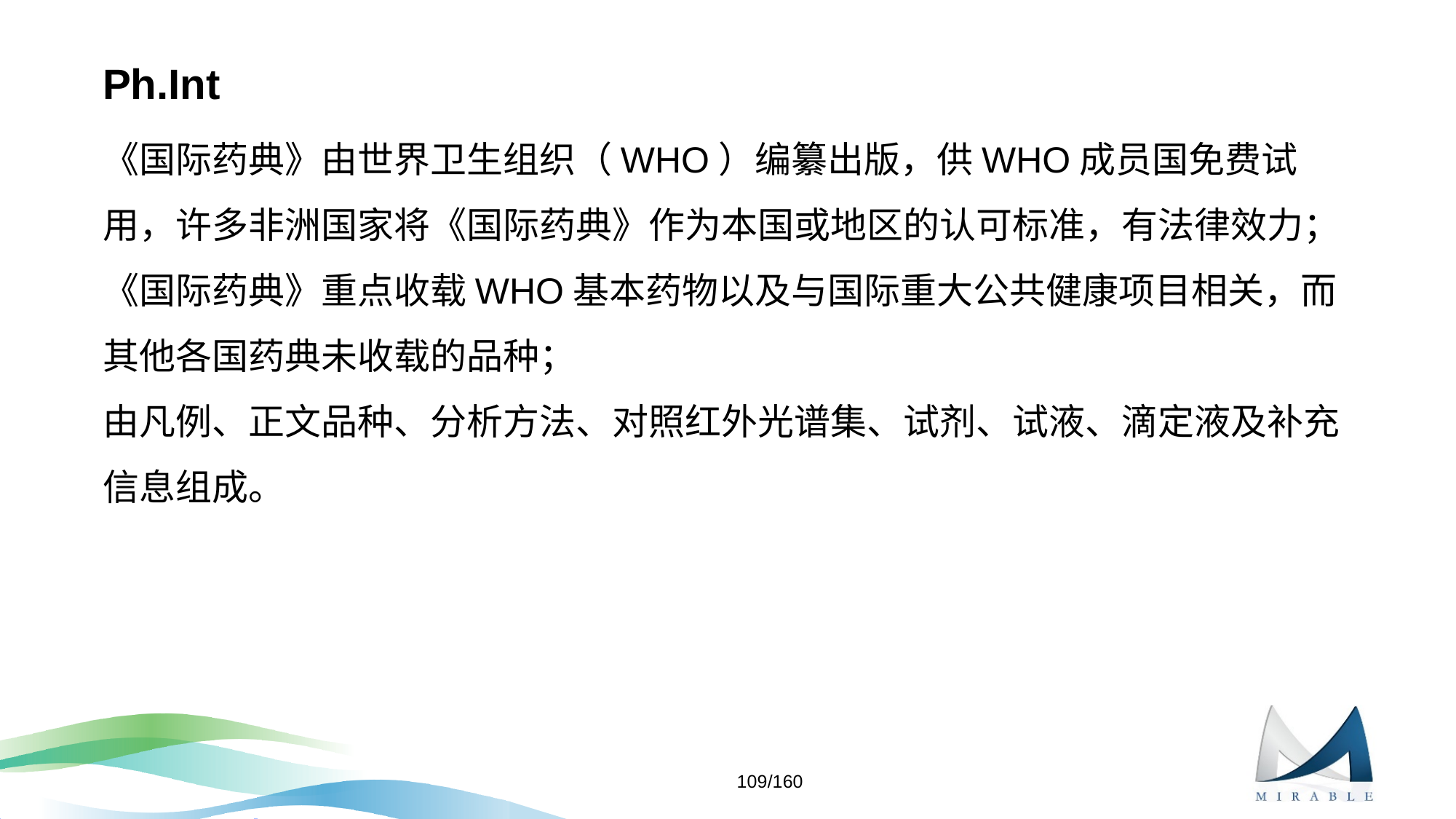

# Ph.Int
《国际药典》由世界卫生组织（WHO）编纂出版，供WHO成员国免费试用，许多非洲国家将《国际药典》作为本国或地区的认可标准，有法律效力；
《国际药典》重点收载WHO基本药物以及与国际重大公共健康项目相关，而其他各国药典未收载的品种；
由凡例、正文品种、分析方法、对照红外光谱集、试剂、试液、滴定液及补充信息组成。
109/160